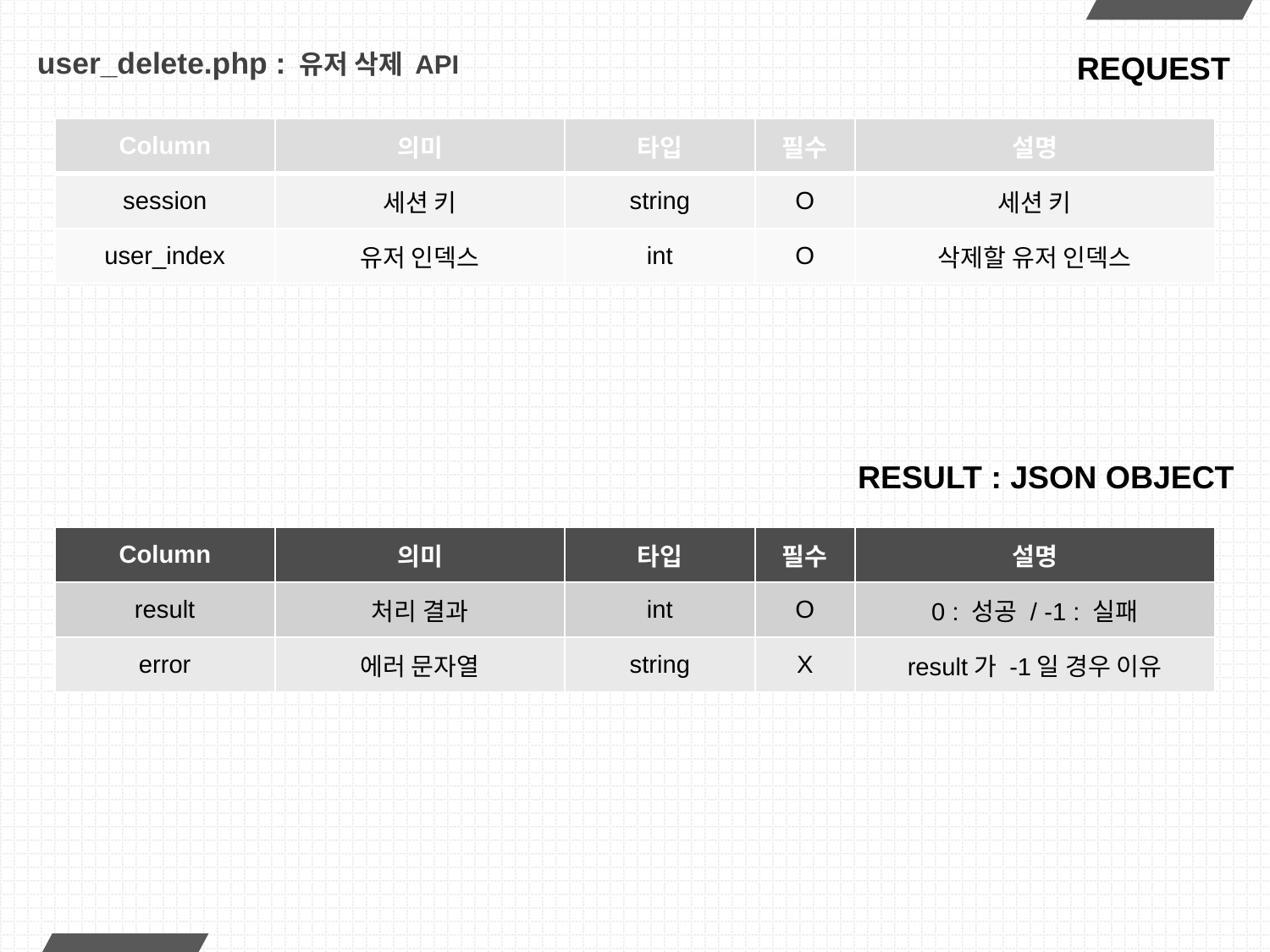

# user_delete.php : 유저 삭제 API
REQUEST
| Column | 의미 | 타입 | 필수 | 설명 |
| --- | --- | --- | --- | --- |
| session | 세션 키 | string | O | 세션 키 |
| user\_index | 유저 인덱스 | int | O | 삭제할 유저 인덱스 |
RESULT : JSON OBJECT
| Column | 의미 | 타입 | 필수 | 설명 |
| --- | --- | --- | --- | --- |
| result | 처리 결과 | int | O | 0 : 성공 / -1 : 실패 |
| error | 에러 문자열 | string | X | result가 -1일 경우 이유 |